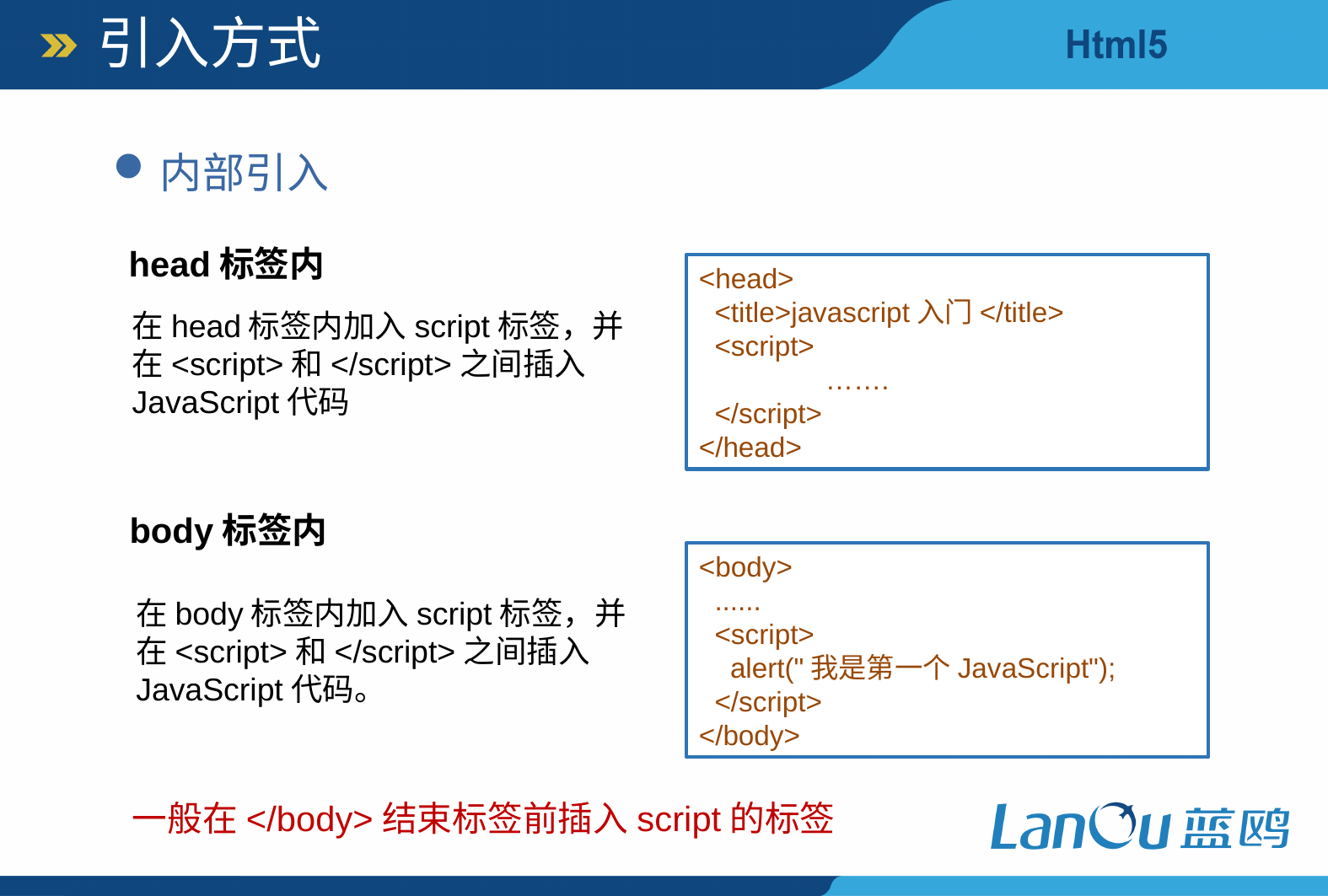

引入方式
内部引入
head标签内
<head>
  <title>javascript入门</title>
  <script>
	…….
  </script>
</head>
在head标签内加入script标签，并在<script>和</script>之间插入JavaScript代码
body标签内
<body>
  ......
  <script>
    alert("我是第一个JavaScript");
  </script>
</body>
在body标签内加入script标签，并在<script>和</script>之间插入JavaScript代码。
一般在</body>结束标签前插入script的标签